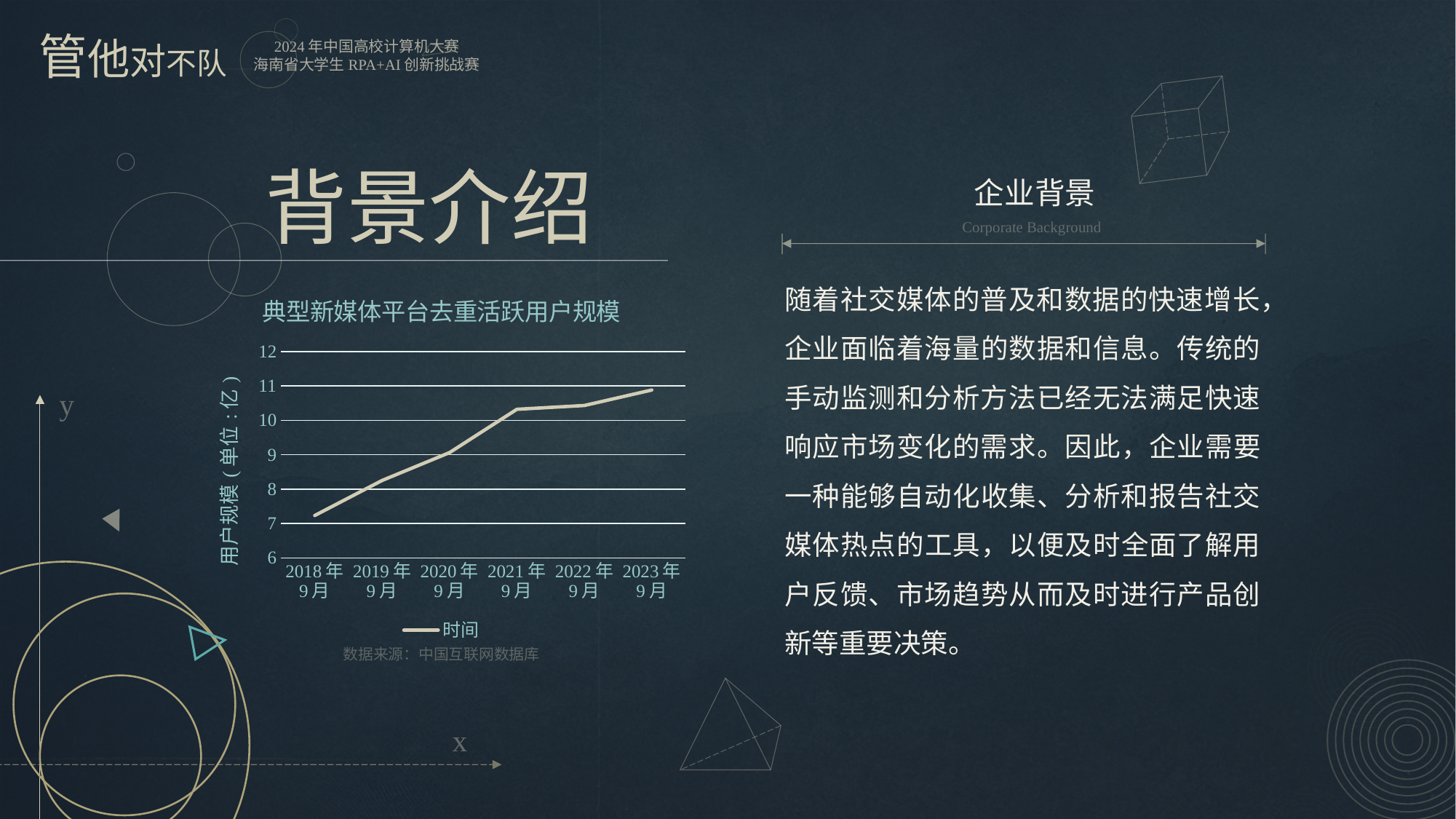

背景介绍

企业背景

Corporate Background

随着社交媒体的普及和数据的快速增长，企业面临着海量的数据和信息。传统的手动监测和分析方法已经无法满足快速响应市场变化的需求。因此，企业需要一种能够自动化收集、分析和报告社交媒体热点的工具，以便及时全面了解用户反馈、市场趋势从而及时进行产品创新等重要决策。

### Chart: 典型新媒体平台去重活跃用户规模

| Category | 时间 |
|---|---|
| 2018年 9月 | 7.23 |
| 2019年 9月 | 8.25 |
| 2020年 9月 | 9.06 |
| 2021年 9月 | 10.32 |
| 2022年 9月 | 10.43 |
| 2023年 9月 | 10.88 |
y

数据来源：中国互联网数据库

x